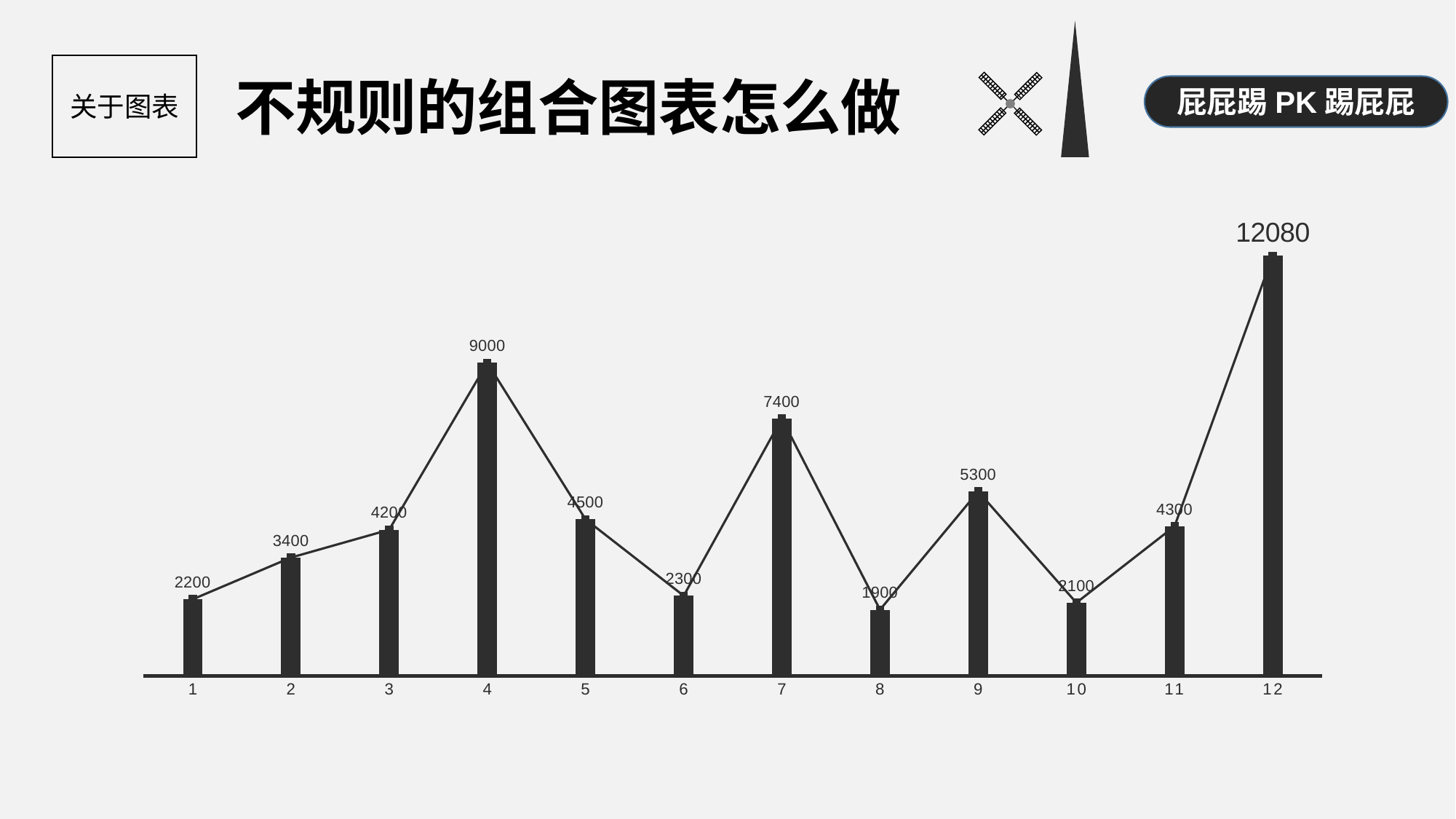

不规则的组合图表怎么做

屁屁踢PK踢屁屁
关于图表

### Chart

| Category | 数据 | 辅助数据 |
|---|---|---|
| 1 | 2200.0 | 2200.0 |
| 2 | 3400.0 | 3400.0 |
| 3 | 4200.0 | 4200.0 |
| 4 | 9000.0 | 9000.0 |
| 5 | 4500.0 | 4500.0 |
| 6 | 2300.0 | 2300.0 |
| 7 | 7400.0 | 7400.0 |
| 8 | 1900.0 | 1900.0 |
| 9 | 5300.0 | 5300.0 |
| 10 | 2100.0 | 2100.0 |
| 11 | 4300.0 | 4300.0 |
| 12 | 12080.0 | 12080.0 |